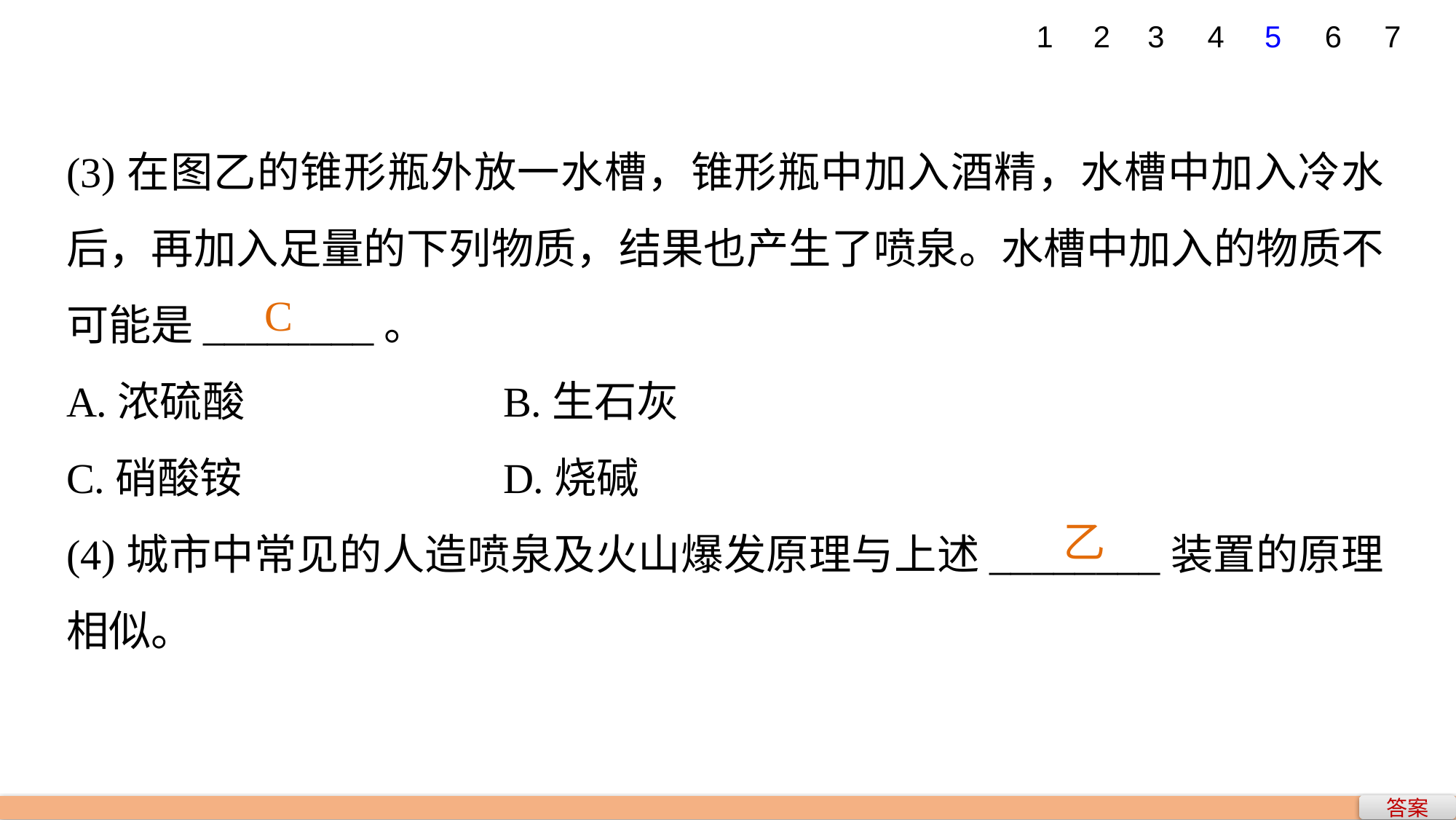

7
1
2
3
4
5
6
(3)在图乙的锥形瓶外放一水槽，锥形瓶中加入酒精，水槽中加入冷水后，再加入足量的下列物质，结果也产生了喷泉。水槽中加入的物质不可能是________。
A.浓硫酸  			B.生石灰
C.硝酸铵  			D.烧碱
(4)城市中常见的人造喷泉及火山爆发原理与上述________装置的原理相似。
C
乙
答案